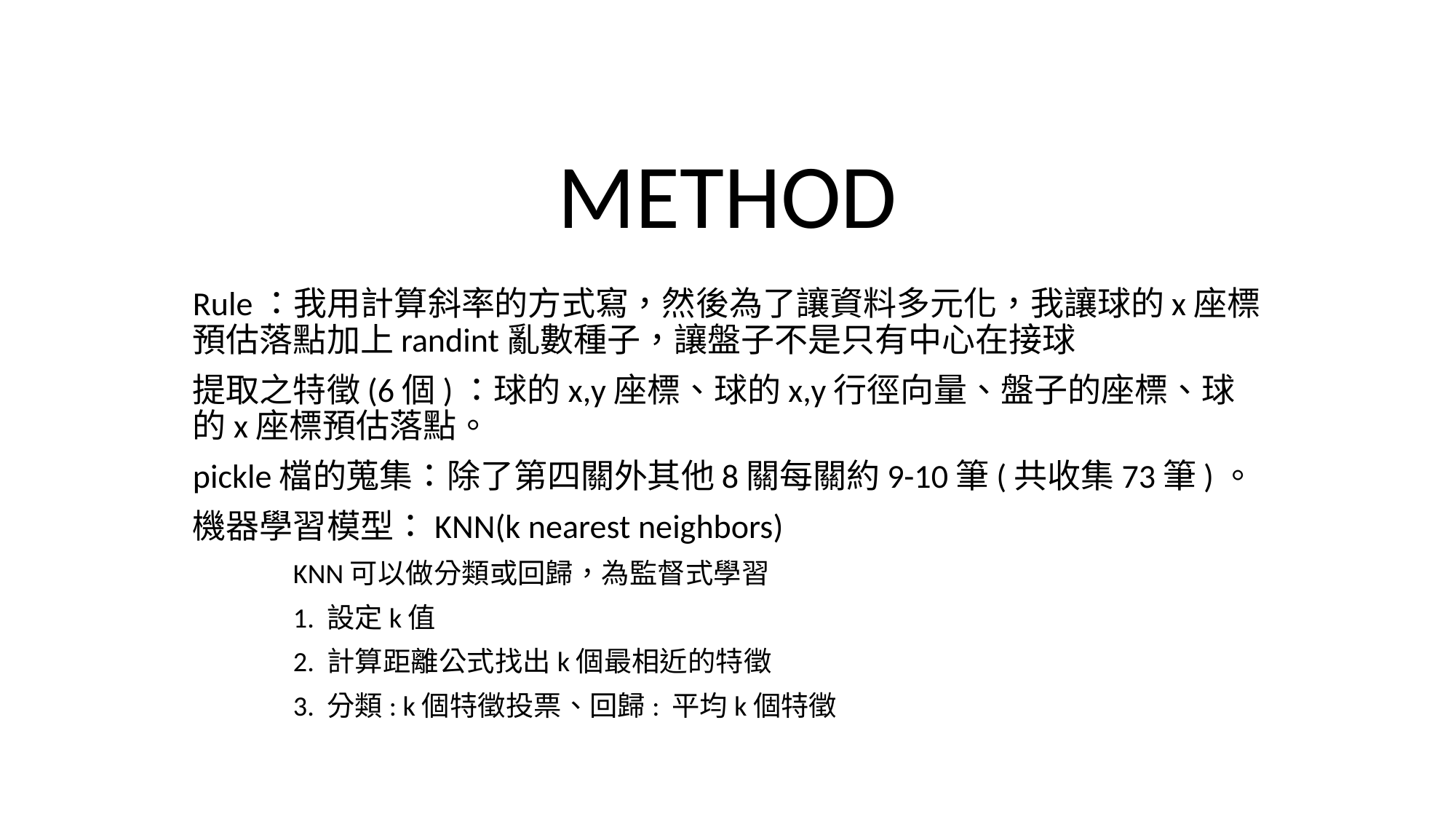

# METHOD
Rule：我用計算斜率的方式寫，然後為了讓資料多元化，我讓球的x座標預估落點加上randint亂數種子，讓盤子不是只有中心在接球
提取之特徵(6個)：球的x,y座標、球的x,y行徑向量、盤子的座標、球的x座標預估落點。
pickle檔的蒐集：除了第四關外其他8關每關約9-10筆(共收集73筆)。
機器學習模型：KNN(k nearest neighbors)
	KNN可以做分類或回歸，為監督式學習
	1. 設定k值
	2. 計算距離公式找出k個最相近的特徵
	3. 分類: k個特徵投票、回歸: 平均k個特徵